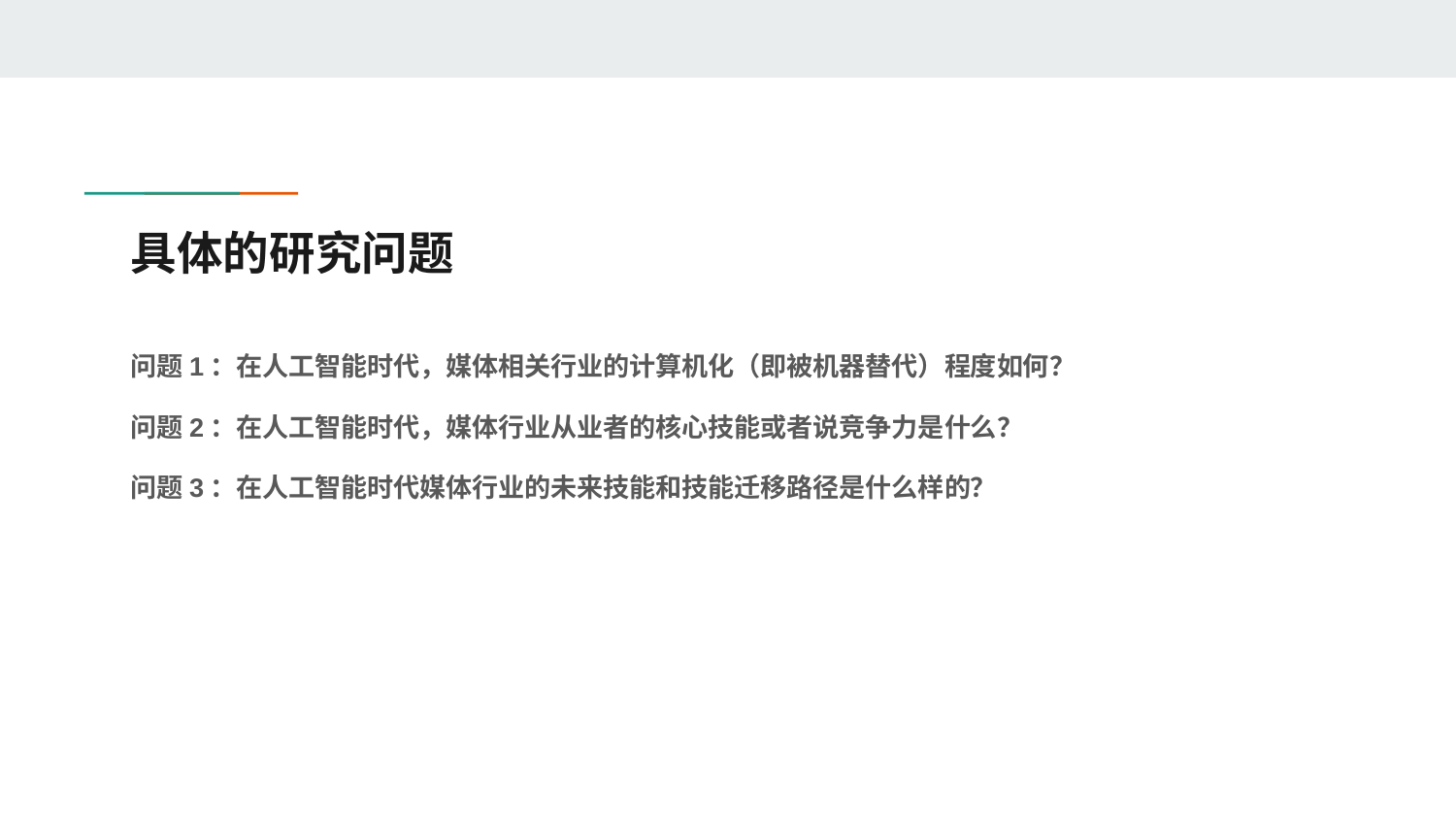

# 具体的研究问题
问题1：在人工智能时代，媒体相关行业的计算机化（即被机器替代）程度如何？
问题2：在人工智能时代，媒体行业从业者的核心技能或者说竞争力是什么？
问题3：在人工智能时代媒体行业的未来技能和技能迁移路径是什么样的？